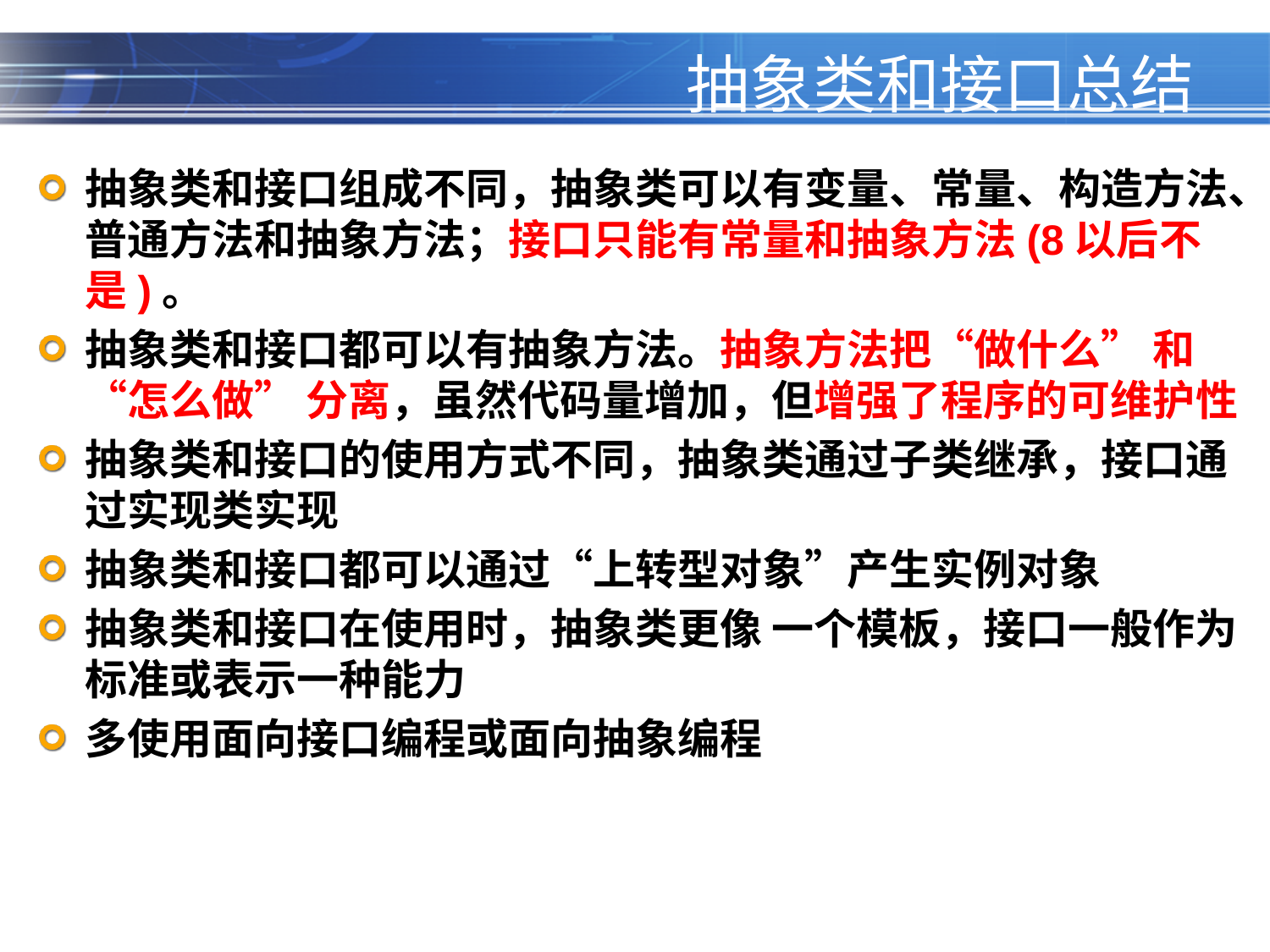

# 抽象类和接口总结
抽象类和接口组成不同，抽象类可以有变量、常量、构造方法、普通方法和抽象方法；接口只能有常量和抽象方法(8以后不是)。
抽象类和接口都可以有抽象方法。抽象方法把“做什么” 和“怎么做” 分离，虽然代码量增加，但增强了程序的可维护性
抽象类和接口的使用方式不同，抽象类通过子类继承，接口通过实现类实现
抽象类和接口都可以通过“上转型对象”产生实例对象
抽象类和接口在使用时，抽象类更像 一个模板，接口一般作为标准或表示一种能力
多使用面向接口编程或面向抽象编程